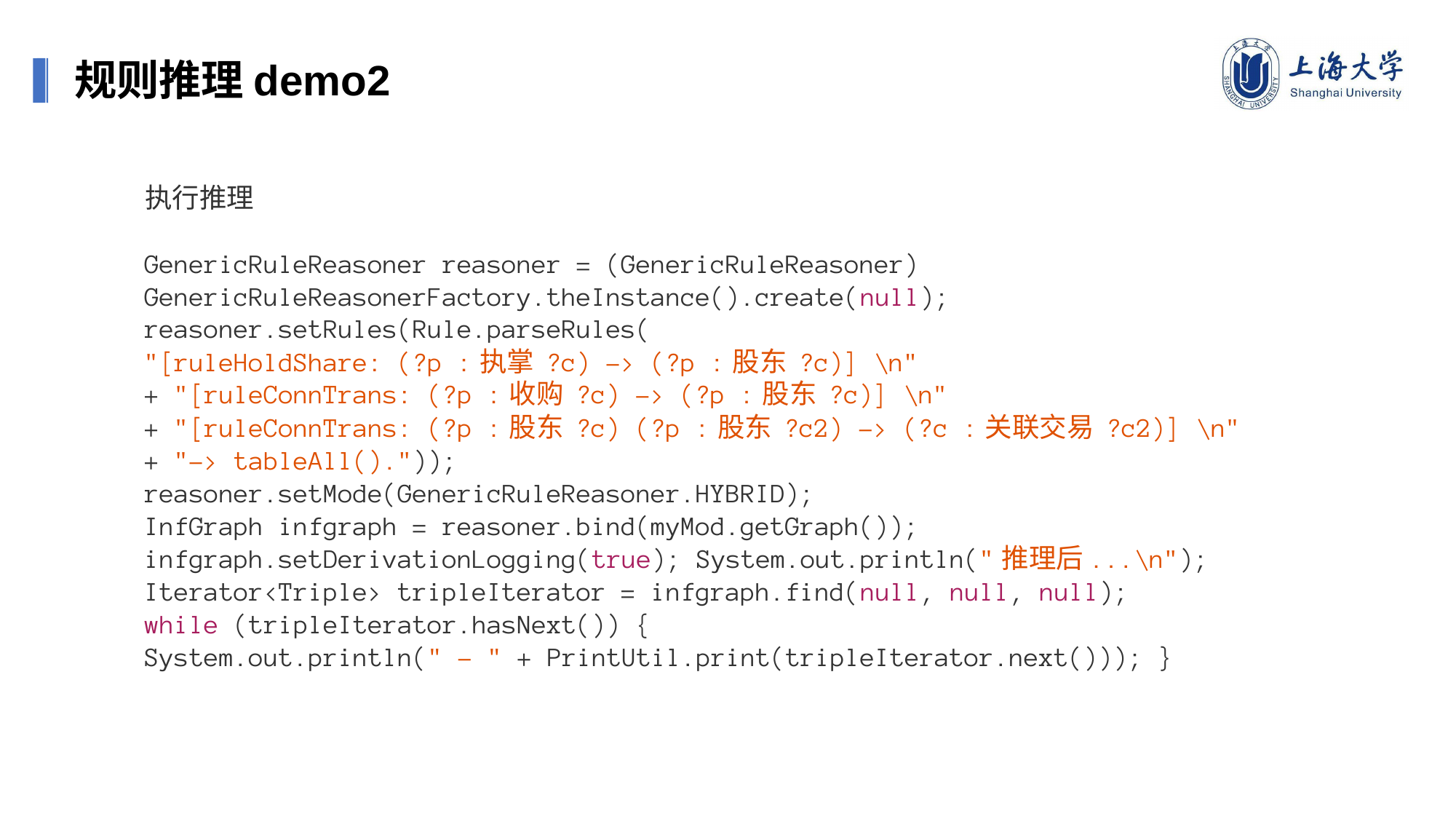

规则推理demo2

执行推理

GenericRuleReasoner reasoner = (GenericRuleReasoner) GenericRuleReasonerFactory.theInstance().create(null); reasoner.setRules(Rule.parseRules(
"[ruleHoldShare: (?p :执掌 ?c) -> (?p :股东 ?c)] \n"
+ "[ruleConnTrans: (?p :收购 ?c) -> (?p :股东 ?c)] \n"
+ "[ruleConnTrans: (?p :股东 ?c) (?p :股东 ?c2) -> (?c :关联交易 ?c2)] \n"
+ "-> tableAll()."));
reasoner.setMode(GenericRuleReasoner.HYBRID);
InfGraph infgraph = reasoner.bind(myMod.getGraph()); infgraph.setDerivationLogging(true); System.out.println("推理后...\n"); Iterator<Triple> tripleIterator = infgraph.find(null, null, null);
while (tripleIterator.hasNext()) {
System.out.println(" - " + PrintUtil.print(tripleIterator.next())); }